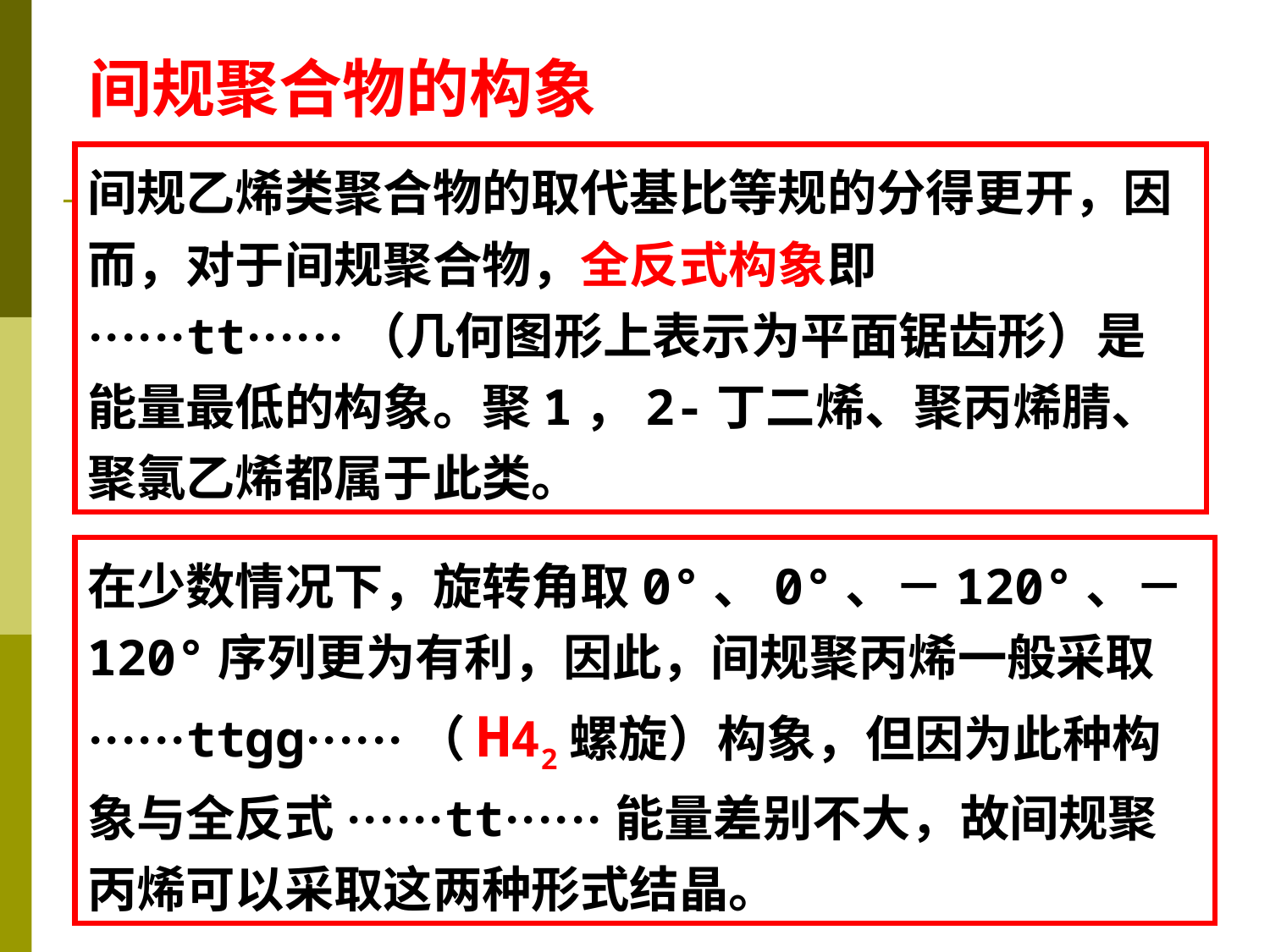

间规聚合物的构象
间规乙烯类聚合物的取代基比等规的分得更开，因而，对于间规聚合物，全反式构象即······tt······（几何图形上表示为平面锯齿形）是能量最低的构象。聚1，2-丁二烯、聚丙烯腈、聚氯乙烯都属于此类。
在少数情况下，旋转角取0°、0°、－120°、－120°序列更为有利，因此，间规聚丙烯一般采取······ttgg······（H42螺旋）构象，但因为此种构象与全反式······tt······能量差别不大，故间规聚丙烯可以采取这两种形式结晶。
39